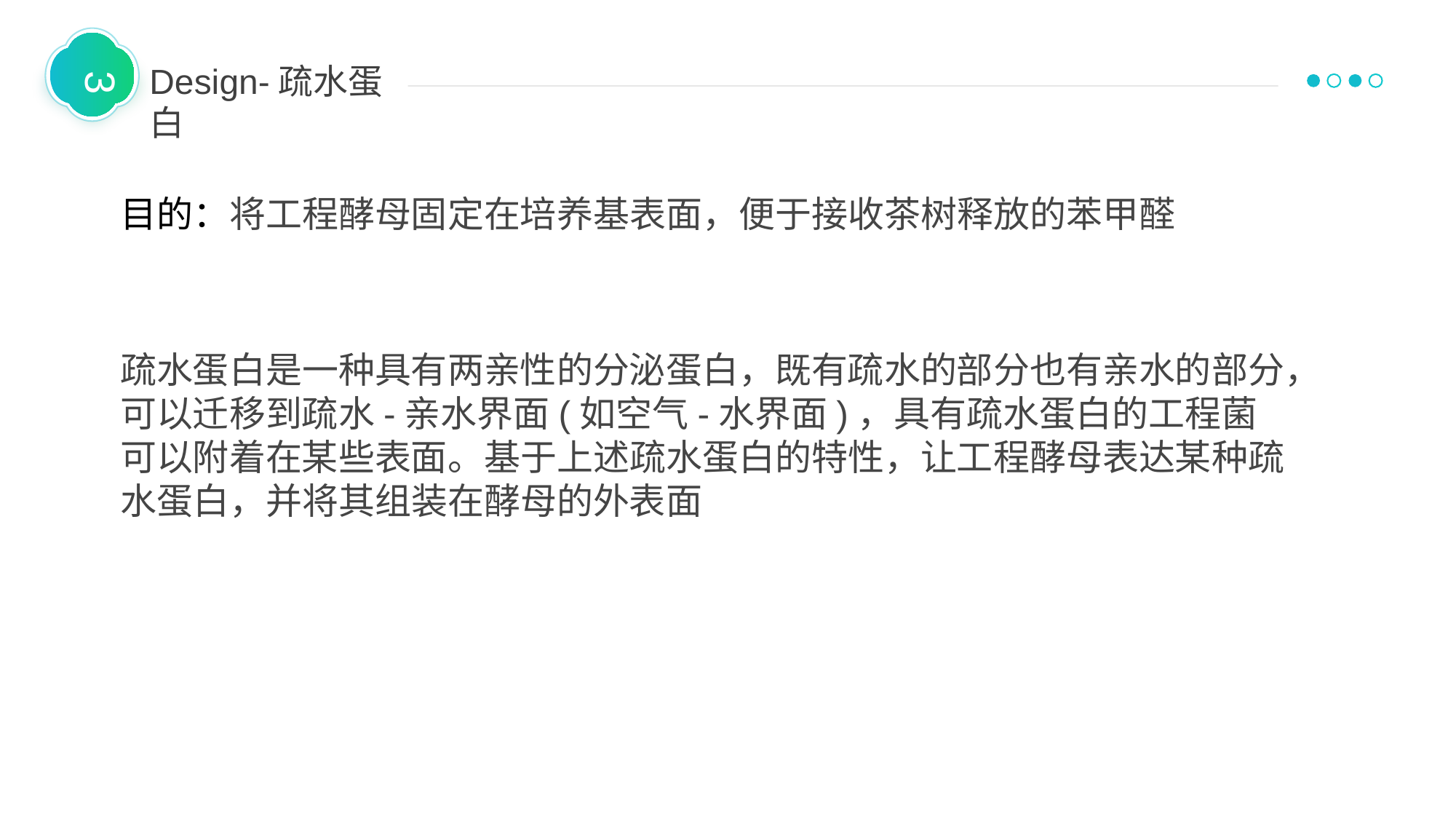

3

Design-疏水蛋白

目的：将工程酵母固定在培养基表面，便于接收茶树释放的苯甲醛
疏水蛋白是一种具有两亲性的分泌蛋白，既有疏水的部分也有亲水的部分，可以迁移到疏水-亲水界面(如空气-水界面)，具有疏水蛋白的工程菌可以附着在某些表面。基于上述疏水蛋白的特性，让工程酵母表达某种疏水蛋白，并将其组装在酵母的外表面